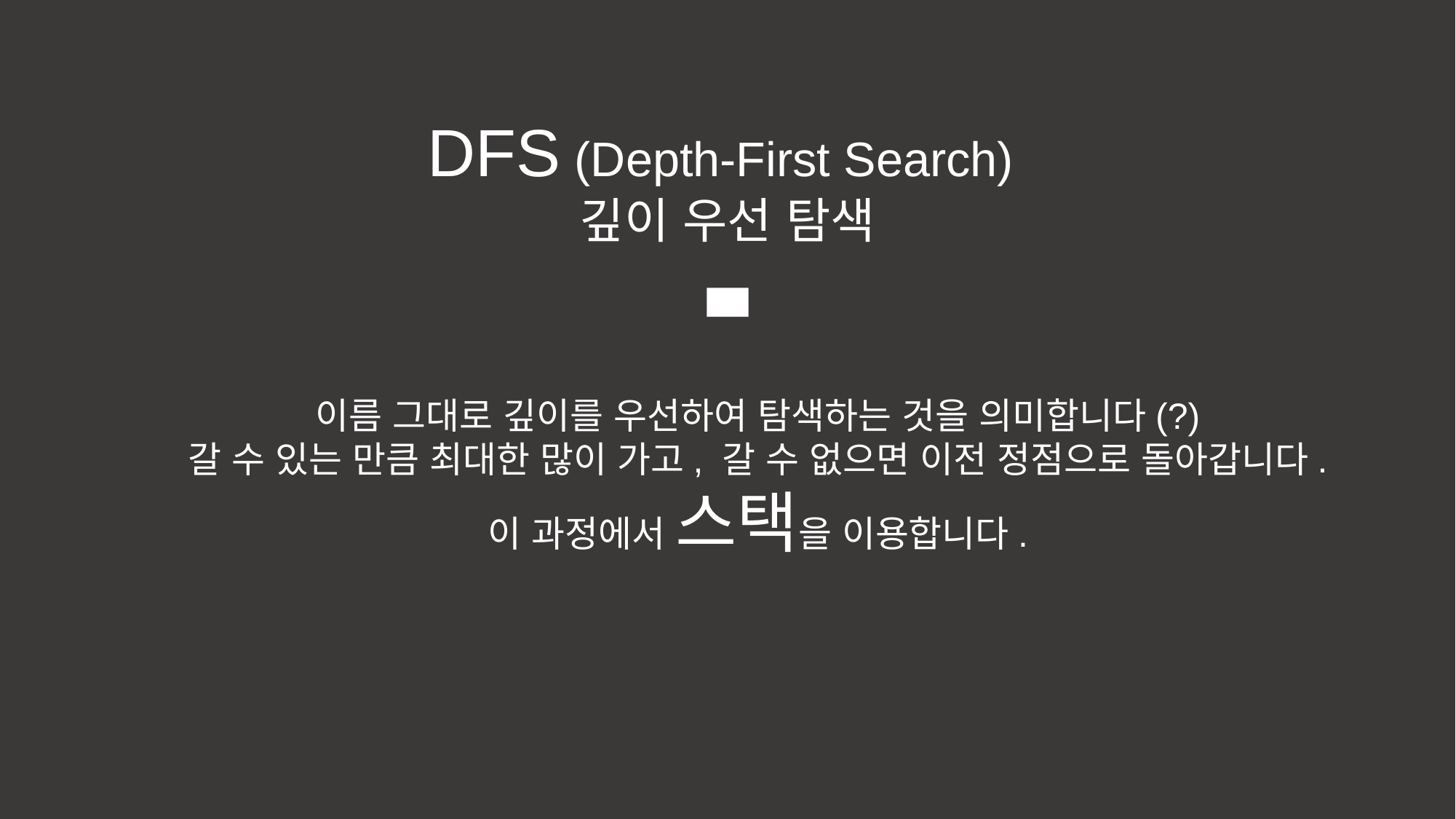

DFS (Depth-First Search)
깊이 우선 탐색

이름 그대로 깊이를 우선하여 탐색하는 것을 의미합니다(?)
갈 수 있는 만큼 최대한 많이 가고, 갈 수 없으면 이전 정점으로 돌아갑니다.
이 과정에서 스택을 이용합니다.